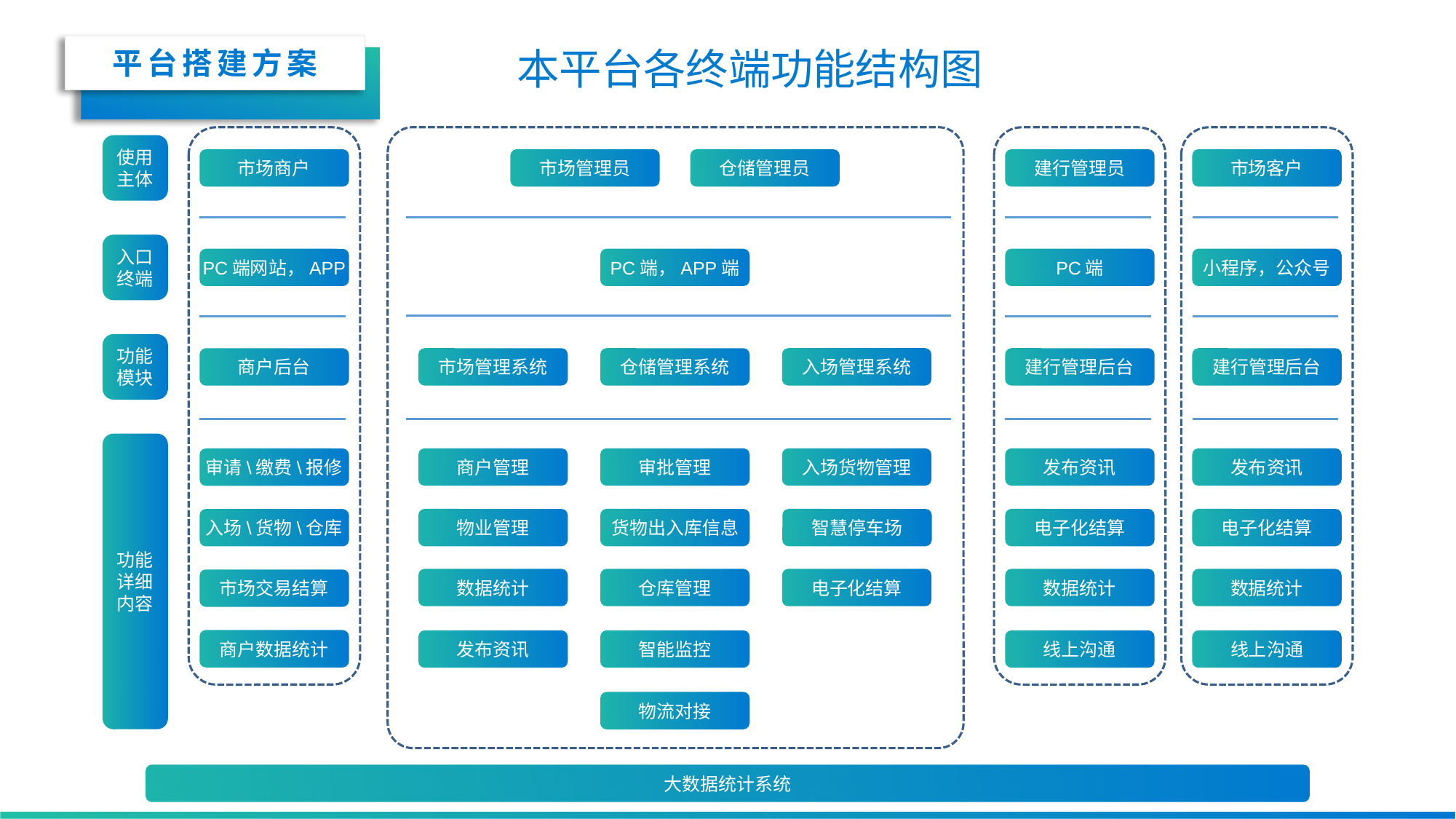

平台搭建方案
本平台各终端功能结构图

使用主体
市场管理员
仓储管理员
建行管理员
市场客户
市场商户
入口终端
PC端，APP端
PC端
小程序，公众号
PC端网站，APP
功能模块
入场管理系统
市场管理系统
仓储管理系统
建行管理后台
建行管理后台
商户后台
功能详细内容
商户管理
审批管理
入场货物管理
发布资讯
发布资讯
审请\缴费\报修
物业管理
货物出入库信息
智慧停车场
电子化结算
电子化结算
入场\货物\仓库
数据统计
仓库管理
电子化结算
数据统计
数据统计
市场交易结算
商户数据统计
发布资讯
智能监控
线上沟通
线上沟通
物流对接
大数据统计系统